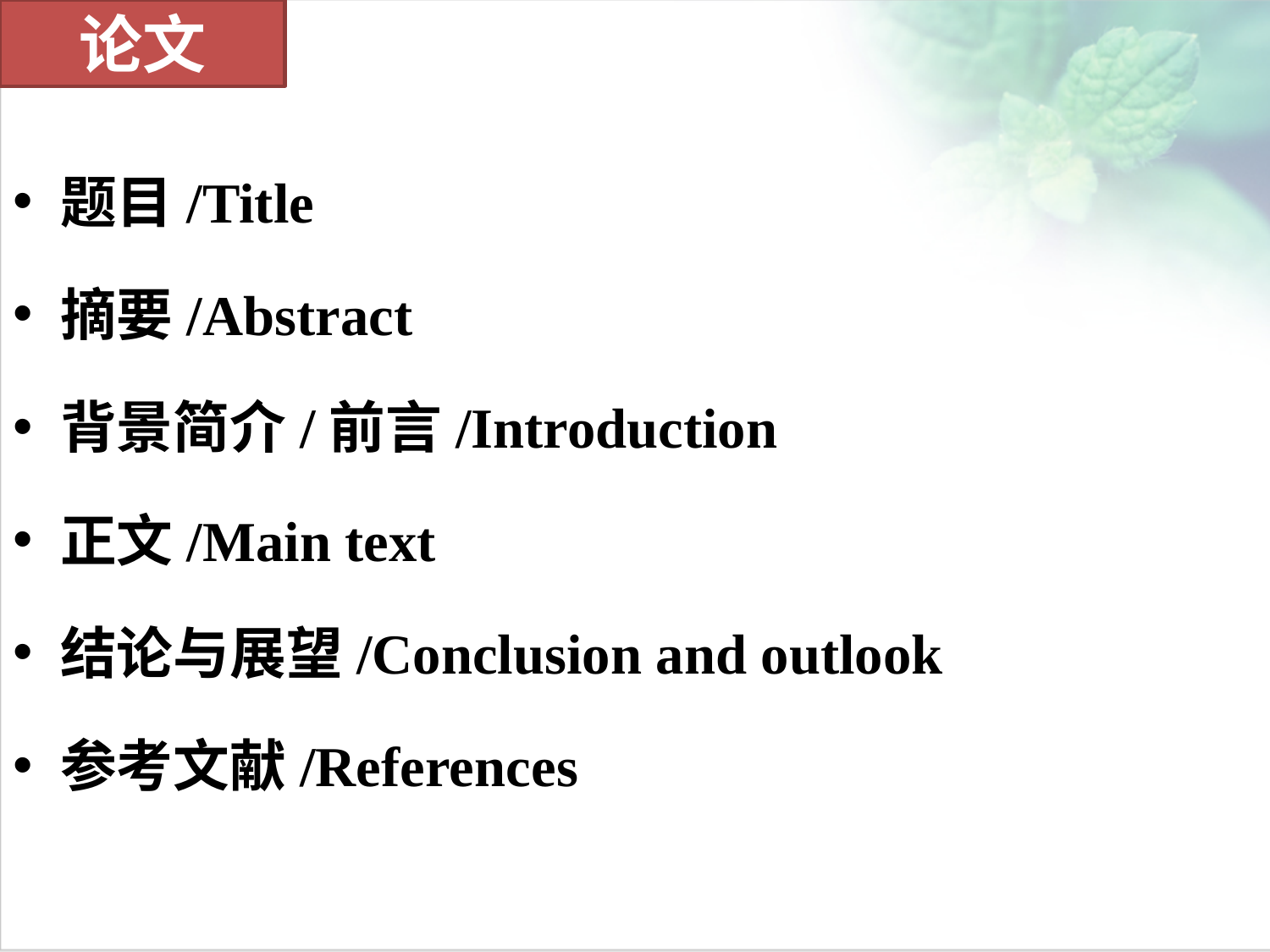

论文
题目/Title
摘要/Abstract
背景简介/前言/Introduction
正文/Main text
结论与展望/Conclusion and outlook
参考文献/References